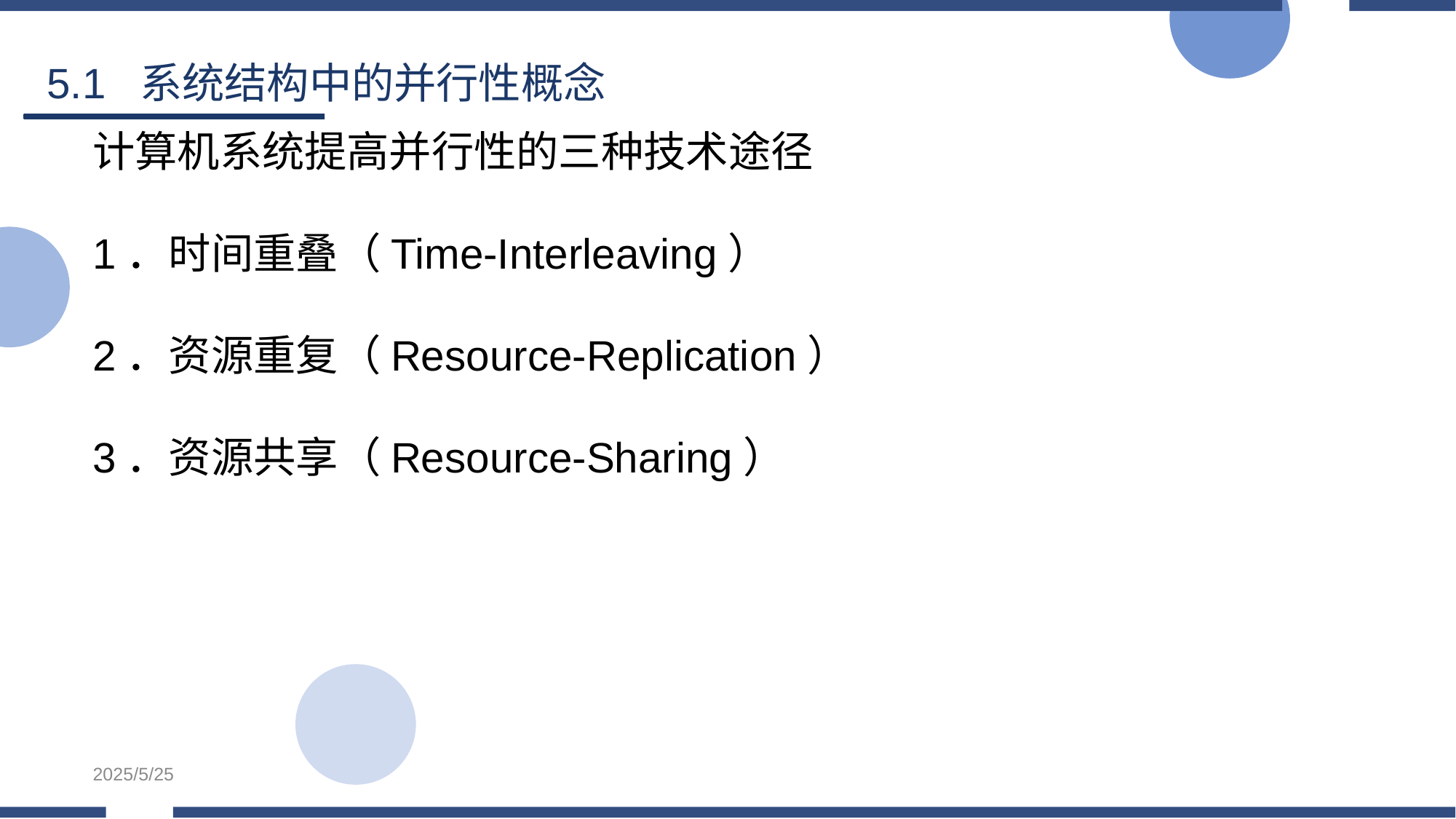

5.1  系统结构中的并行性概念
计算机系统提高并行性的三种技术途径

1．时间重叠（Time-Interleaving）

2．资源重复（Resource-Replication）

3．资源共享（Resource-Sharing）
2025/5/25